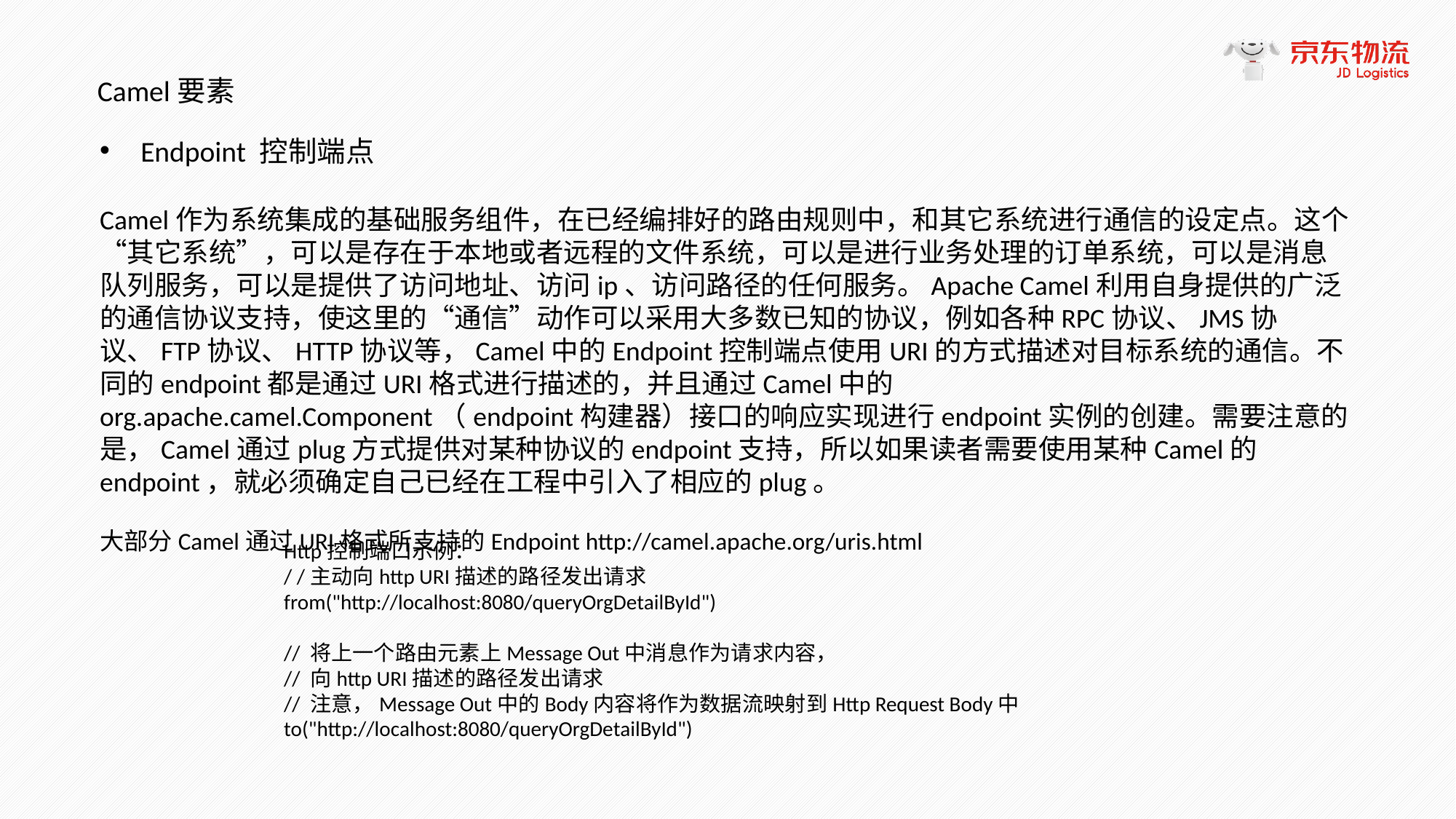

Camel要素
Endpoint 控制端点

Camel作为系统集成的基础服务组件，在已经编排好的路由规则中，和其它系统进行通信的设定点。这个“其它系统”，可以是存在于本地或者远程的文件系统，可以是进行业务处理的订单系统，可以是消息队列服务，可以是提供了访问地址、访问ip、访问路径的任何服务。Apache Camel利用自身提供的广泛的通信协议支持，使这里的“通信”动作可以采用大多数已知的协议，例如各种RPC协议、JMS协议、FTP协议、HTTP协议等，Camel中的Endpoint控制端点使用URI的方式描述对目标系统的通信。不同的endpoint都是通过URI格式进行描述的，并且通过Camel中的org.apache.camel.Component（endpoint构建器）接口的响应实现进行endpoint实例的创建。需要注意的是，Camel通过plug方式提供对某种协议的endpoint支持，所以如果读者需要使用某种Camel的endpoint，就必须确定自己已经在工程中引入了相应的plug。

大部分Camel通过URI格式所支持的Endpoint http://camel.apache.org/uris.html
Http控制端口示例：
/ /主动向http URI描述的路径发出请求
from("http://localhost:8080/queryOrgDetailById")

// 将上一个路由元素上Message Out中消息作为请求内容，
// 向http URI描述的路径发出请求
// 注意，Message Out中的Body内容将作为数据流映射到Http Request Body中
to("http://localhost:8080/queryOrgDetailById")